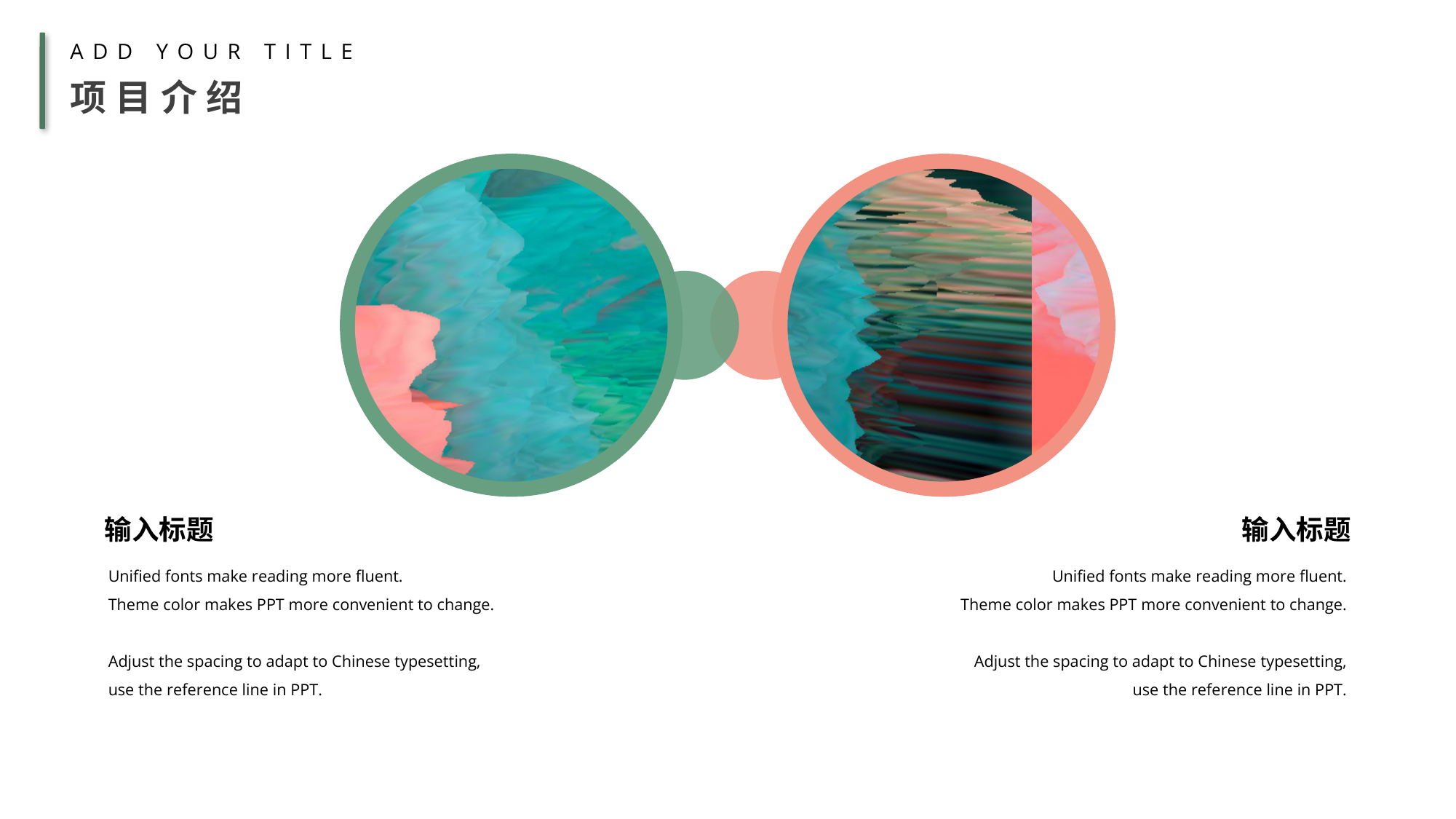

ADD YOUR TITLE
项目介绍

输入标题
输入标题
Unified fonts make reading more fluent.
Theme color makes PPT more convenient to change.

Adjust the spacing to adapt to Chinese typesetting, use the reference line in PPT.
Unified fonts make reading more fluent.
Theme color makes PPT more convenient to change.

Adjust the spacing to adapt to Chinese typesetting, use the reference line in PPT.